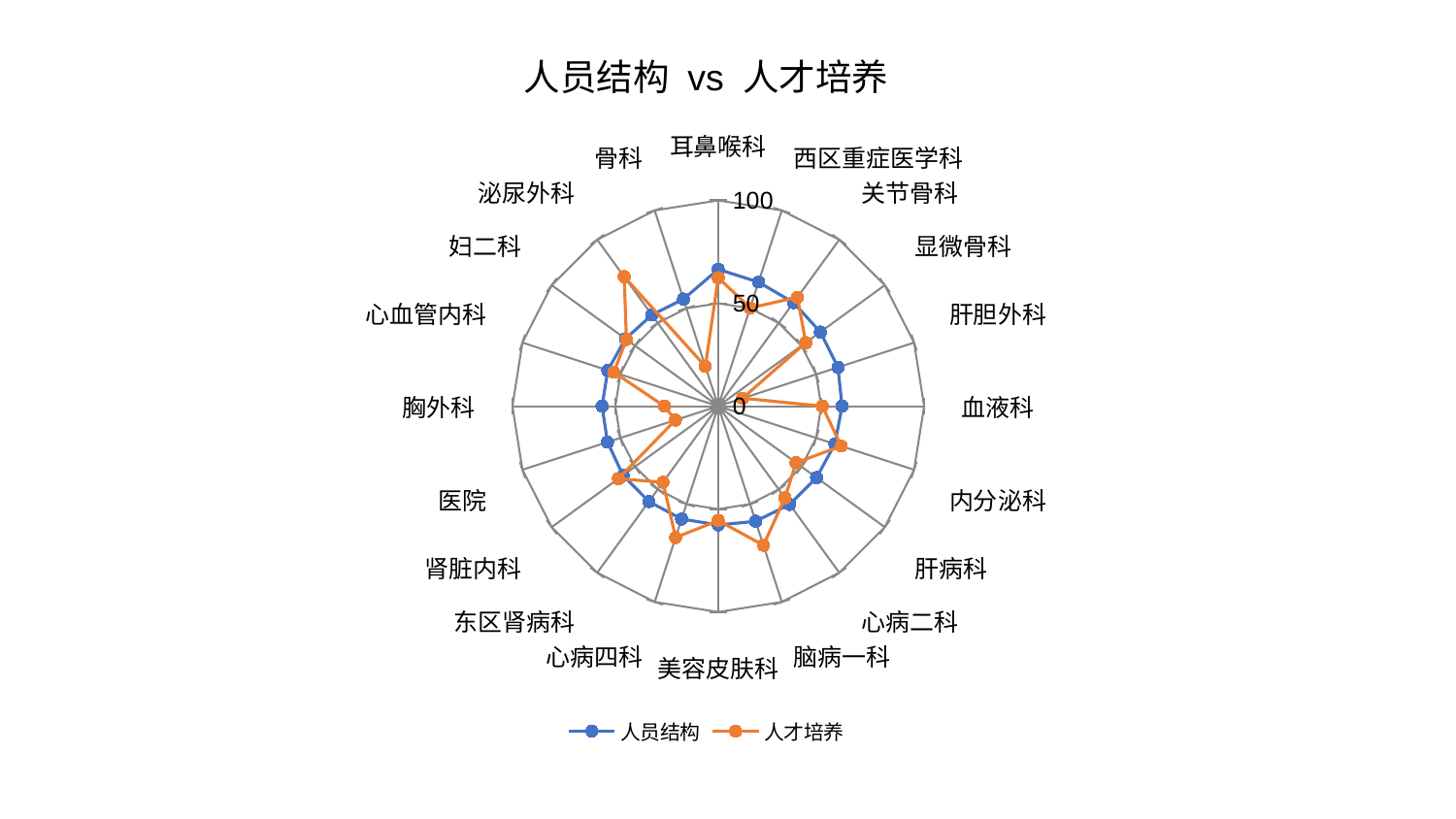

### Chart: 人员结构 vs 人才培养

| Category | 人员结构 | 人才培养 |
|---|---|---|
| 耳鼻喉科 | 66.49356996814713 | 62.39644026104687 |
| 西区重症医学科 | 63.38870258729589 | 50.21169370561393 |
| 关节骨科 | 62.23498510103238 | 65.42758467891778 |
| 显微骨科 | 61.30771985497111 | 52.57271378109636 |
| 肝胆外科 | 61.1338796459633 | 12.444469916564161 |
| 血液科 | 60.144408439142744 | 50.53608926725807 |
| 内分泌科 | 59.559457971258524 | 62.76454489134679 |
| 肝病科 | 59.0404431525906 | 46.71505409642813 |
| 心病二科 | 58.98533134059614 | 55.09040465720156 |
| 脑病一科 | 58.815750688481046 | 71.04863046680352 |
| 美容皮肤科 | 57.71448945231059 | 55.553874082807134 |
| 心病四科 | 57.65975183795657 | 67.09576840859869 |
| 东区肾病科 | 57.30033288849687 | 45.68043122784311 |
| 肾脏内科 | 57.161796293594186 | 59.98420651306092 |
| 医院 | 56.57713417571771 | 21.888238368470663 |
| 胸外科 | 56.44595547783248 | 26.186040074042165 |
| 心血管内科 | 56.42541348288761 | 53.338280260516505 |
| 妇二科 | 55.70790130884029 | 55.156927490612276 |
| 泌尿外科 | 54.84254482905688 | 77.7644001772398 |
| 骨科 | 54.71615164850729 | 20.357844318748864 |
30